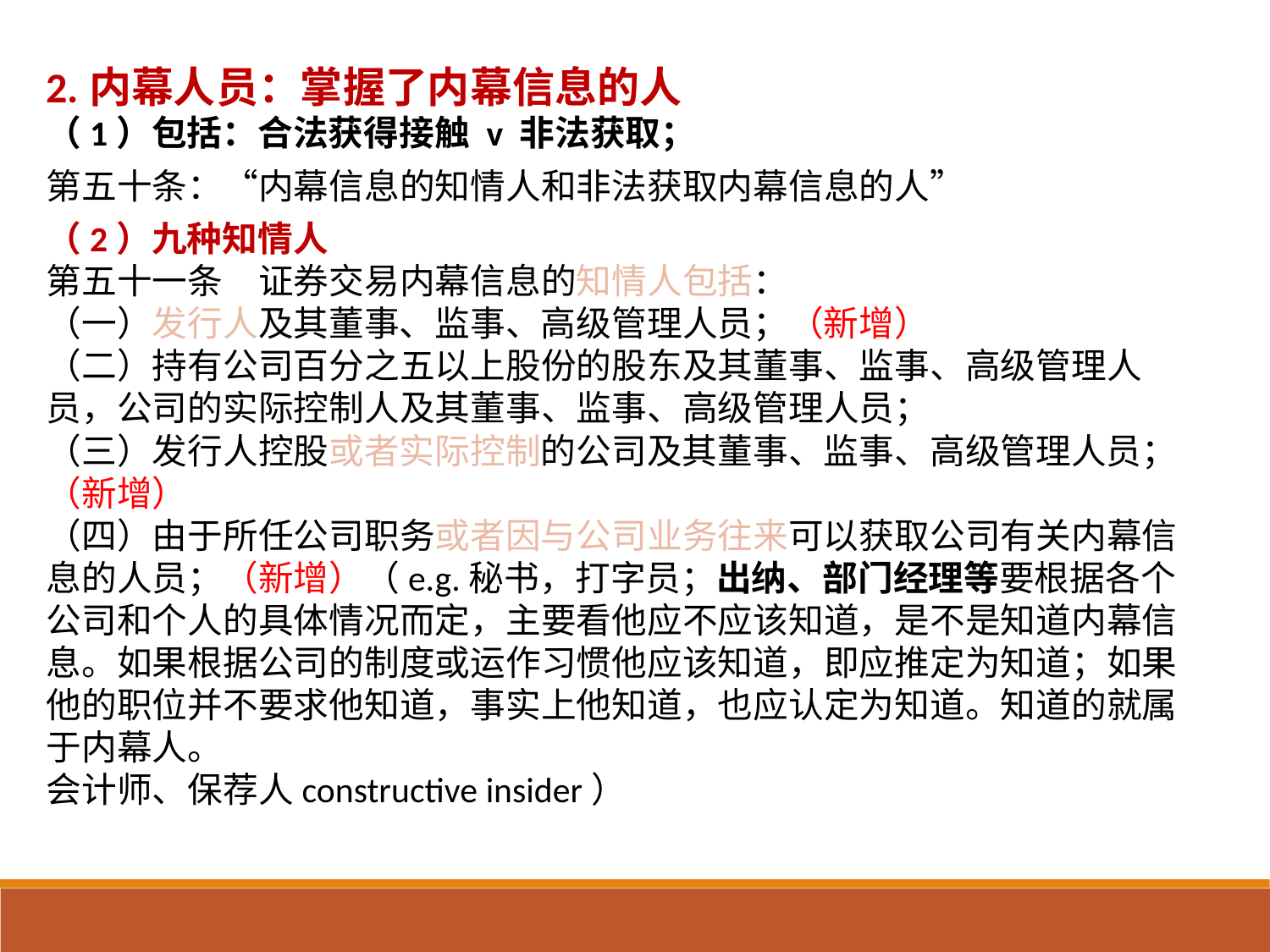

2.内幕人员：掌握了内幕信息的人
（1）包括：合法获得接触 v 非法获取；
第五十条：“内幕信息的知情人和非法获取内幕信息的人”
（2）九种知情人
第五十一条　证券交易内幕信息的知情人包括：
（一）发行人及其董事、监事、高级管理人员；（新增）
（二）持有公司百分之五以上股份的股东及其董事、监事、高级管理人员，公司的实际控制人及其董事、监事、高级管理人员；
（三）发行人控股或者实际控制的公司及其董事、监事、高级管理人员；（新增）
（四）由于所任公司职务或者因与公司业务往来可以获取公司有关内幕信息的人员；（新增）（e.g.秘书，打字员；出纳、部门经理等要根据各个公司和个人的具体情况而定，主要看他应不应该知道，是不是知道内幕信息。如果根据公司的制度或运作习惯他应该知道，即应推定为知道；如果他的职位并不要求他知道，事实上他知道，也应认定为知道。知道的就属于内幕人。
会计师、保荐人constructive insider）